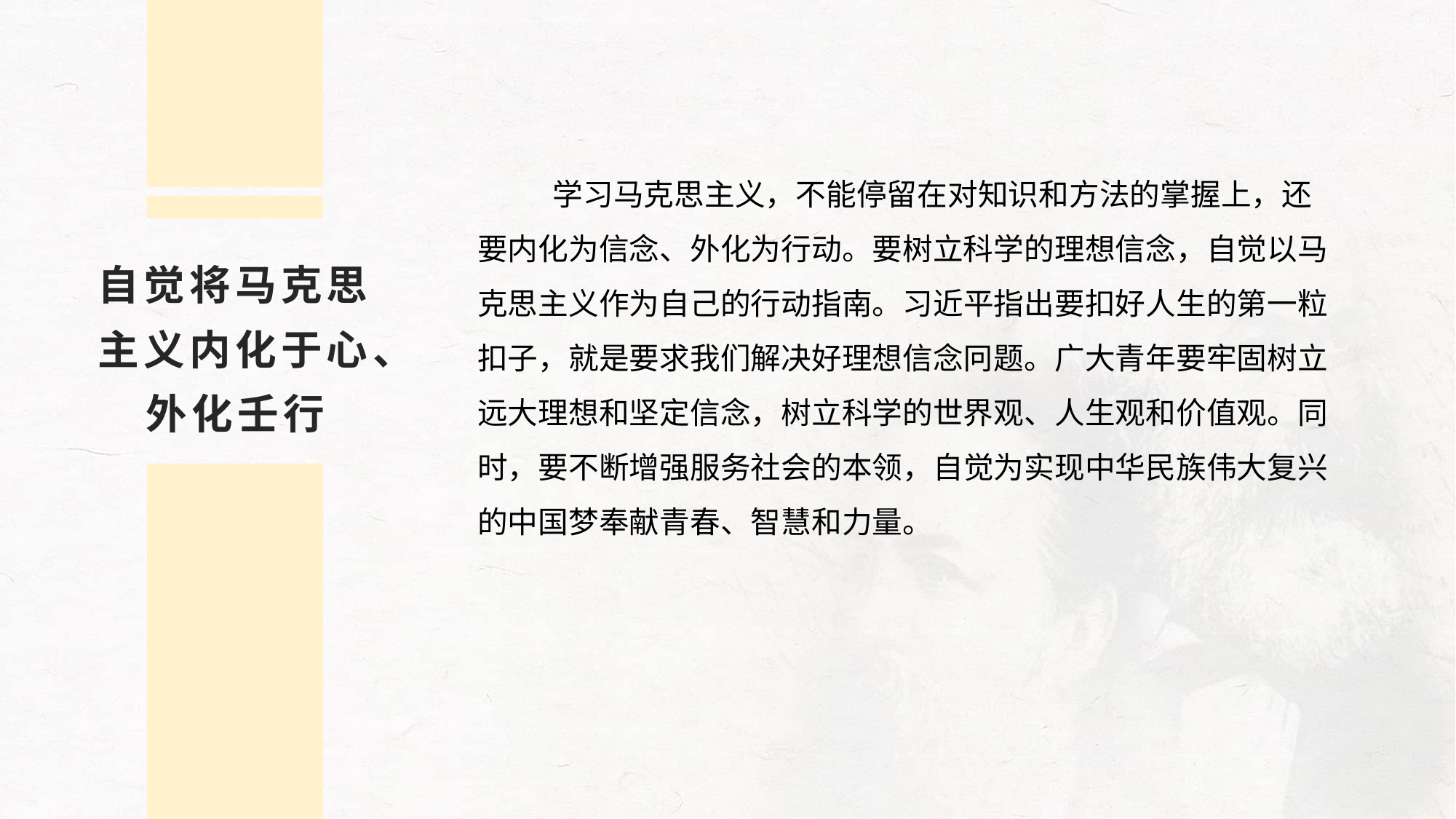

学习马克思主义，不能停留在对知识和方法的掌握上，还要内化为信念、外化为行动。要树立科学的理想信念，自觉以马克思主义作为自己的行动指南。习近平指出要扣好人生的第一粒扣子，就是要求我们解决好理想信念冋题。广大青年要牢固树立远大理想和坚定信念，树立科学的世界观、人生观和价值观。同时，要不断增强服务社会的本领，自觉为实现中华民族伟大复兴的中国梦奉献青春、智慧和力量。

自觉将马克思主义内化于心、外化壬行